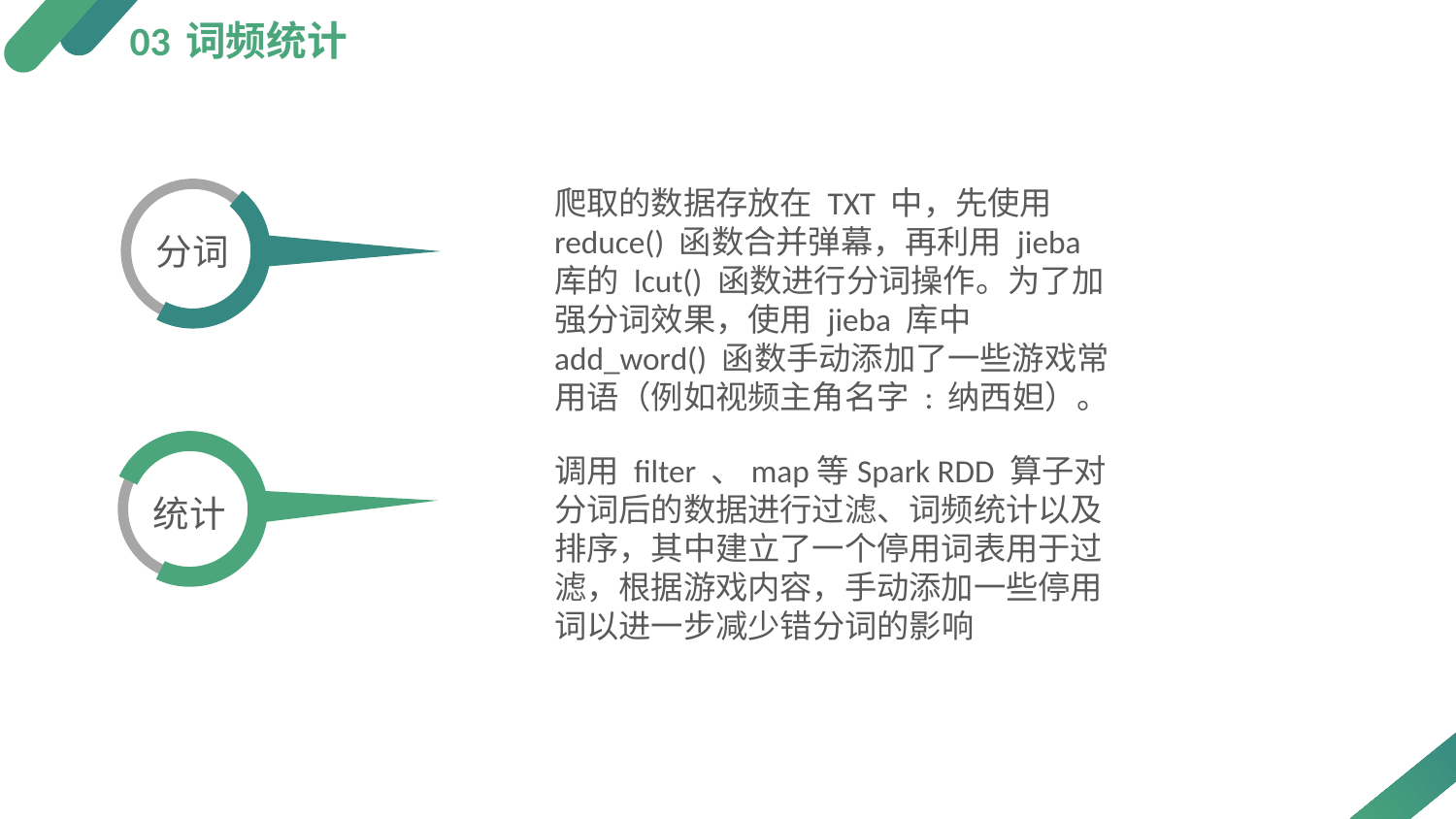

03
词频统计

爬取的数据存放在 TXT 中，先使用 reduce() 函数合并弹幕，再利用 jieba 库的 lcut() 函数进行分词操作。为了加强分词效果，使用 jieba 库中 add_word() 函数手动添加了一些游戏常用语（例如视频主角名字 : 纳西妲）。
分词

调用 filter 、map等Spark RDD 算子对分词后的数据进行过滤、词频统计以及排序，其中建立了一个停用词表用于过滤，根据游戏内容，手动添加一些停用词以进一步减少错分词的影响
统计